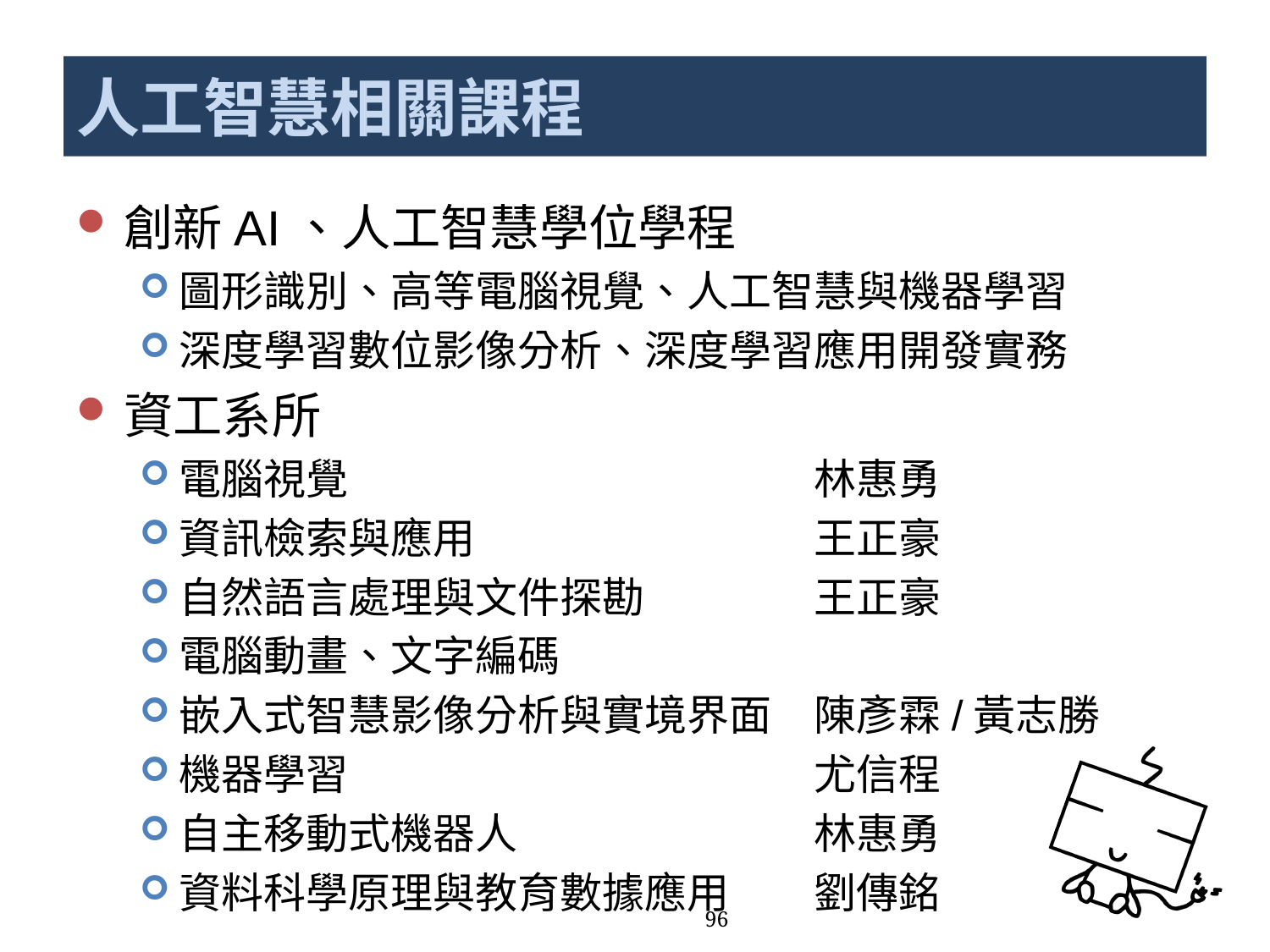

# 人工智慧相關課程
創新AI、人工智慧學位學程
圖形識別、高等電腦視覺、人工智慧與機器學習
深度學習數位影像分析、深度學習應用開發實務
資工系所
電腦視覺				林惠勇
資訊檢索與應用			王正豪
自然語言處理與文件探勘		王正豪
電腦動畫、文字編碼
嵌入式智慧影像分析與實境界面	陳彥霖/黃志勝
機器學習				尤信程
自主移動式機器人			林惠勇
資料科學原理與教育數據應用	劉傳銘

96